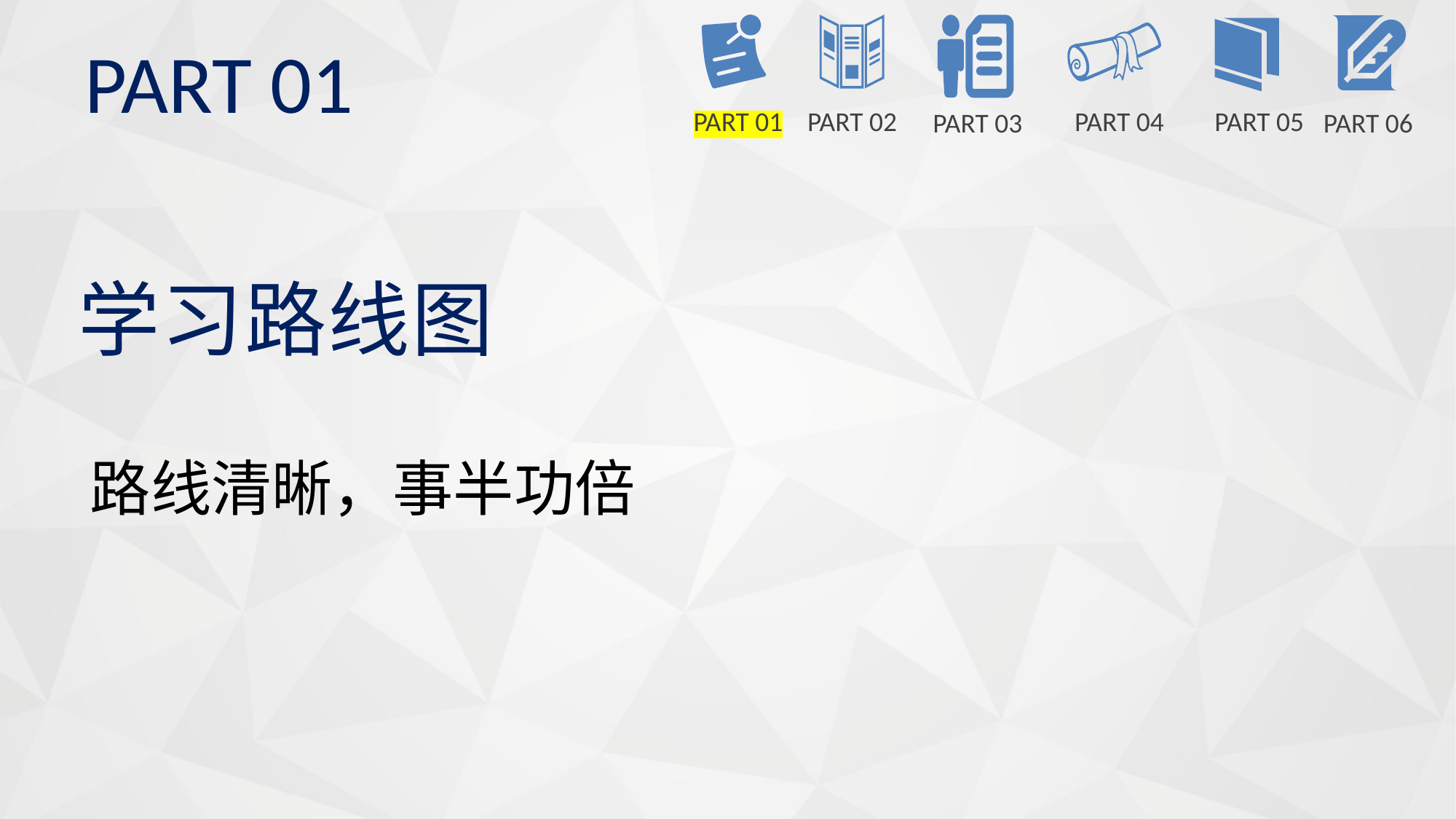

PART 01
PART 01
PART 02
PART 04
PART 05
PART 03
PART 06
学习路线图
路线清晰，事半功倍